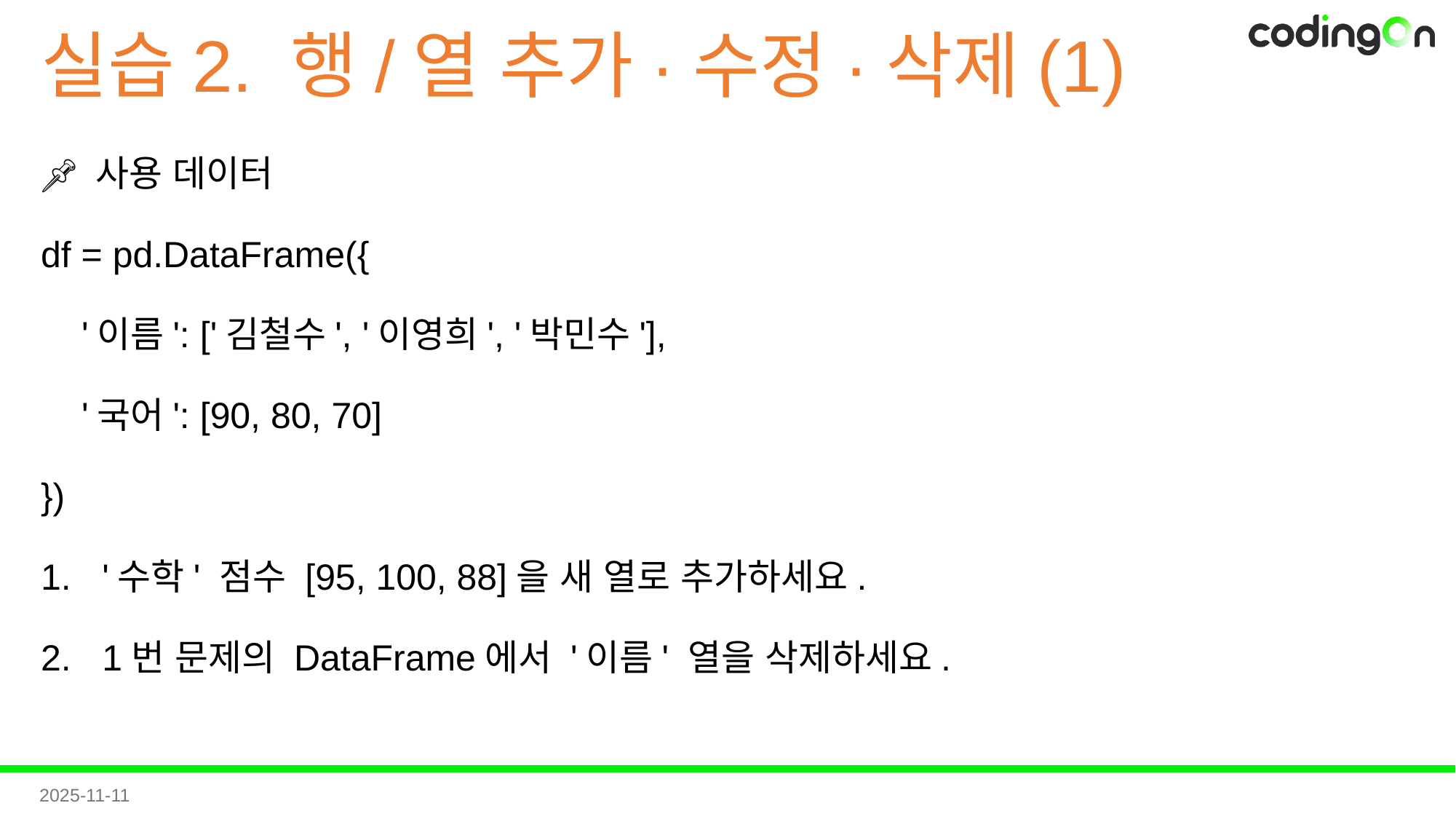

# 실습2. 행/열 추가·수정·삭제(1)
📌 사용 데이터
df = pd.DataFrame({
    '이름': ['김철수', '이영희', '박민수'],
    '국어': [90, 80, 70]
})
'수학' 점수 [95, 100, 88]을 새 열로 추가하세요.
1번 문제의 DataFrame에서 '이름' 열을 삭제하세요.
2025-11-11